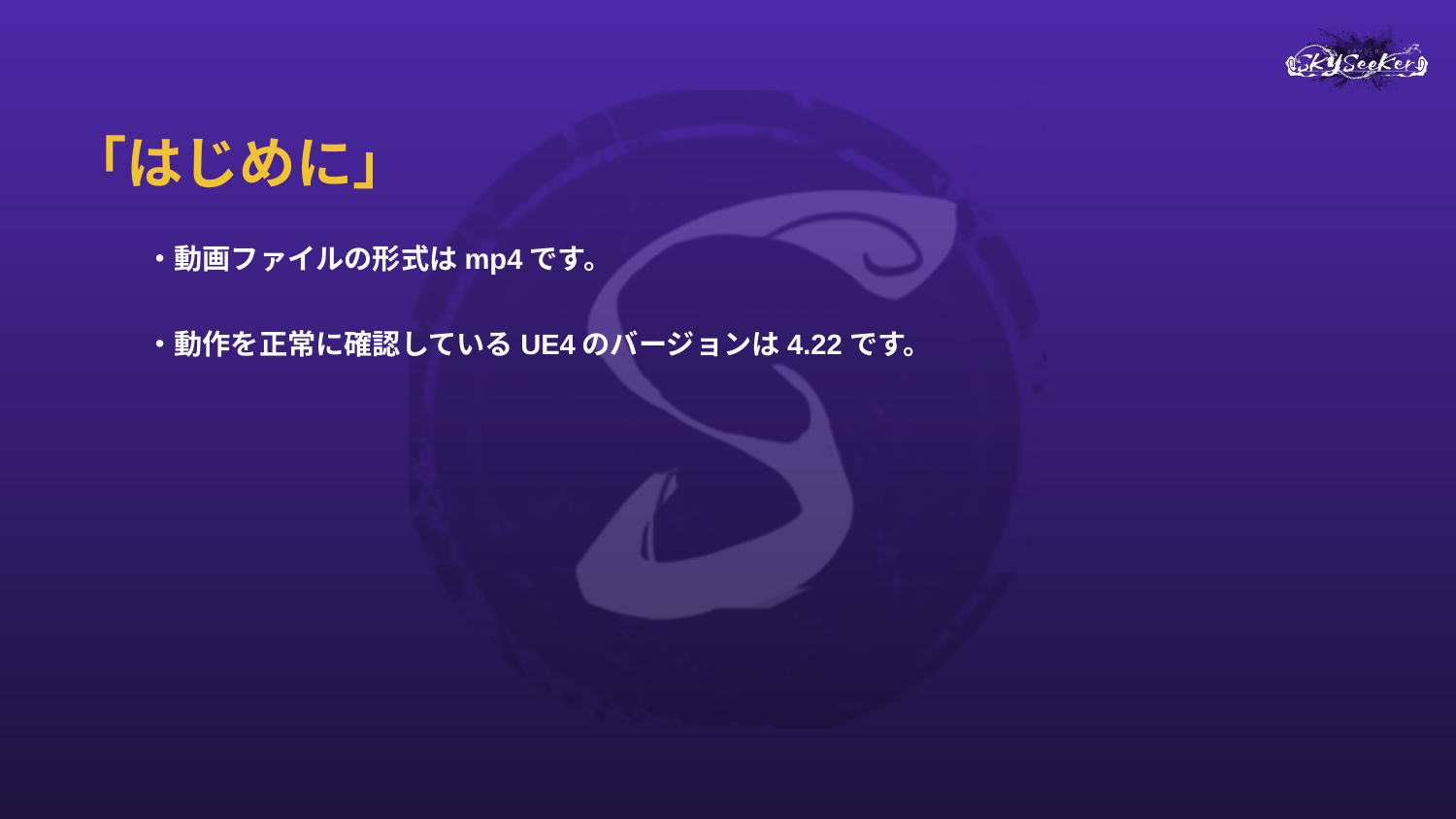

# 「はじめに」
・動画ファイルの形式はmp4です。
・動作を正常に確認しているUE4のバージョンは4.22です。